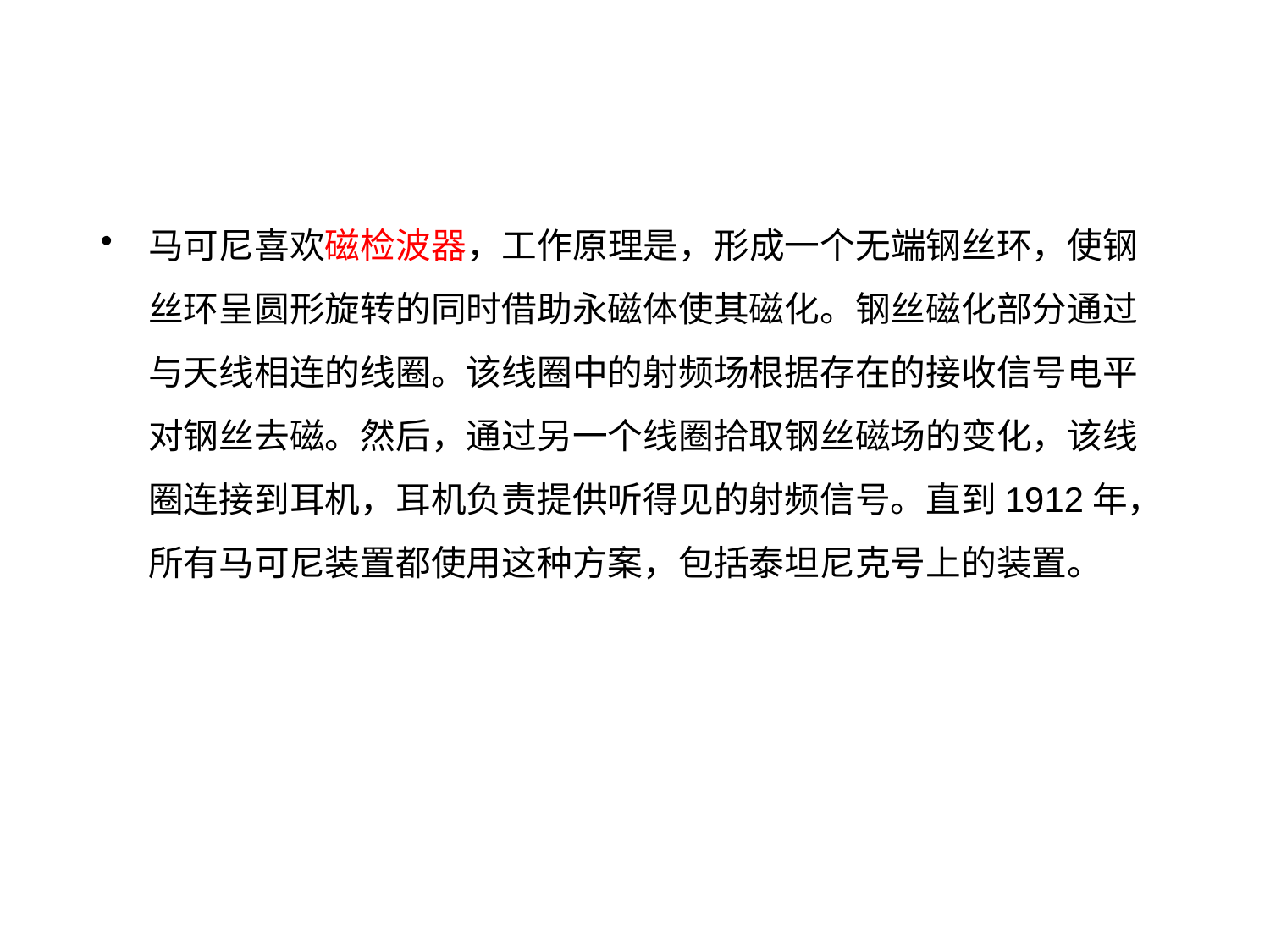

马可尼喜欢磁检波器，工作原理是，形成一个无端钢丝环，使钢丝环呈圆形旋转的同时借助永磁体使其磁化。钢丝磁化部分通过与天线相连的线圈。该线圈中的射频场根据存在的接收信号电平对钢丝去磁。然后，通过另一个线圈拾取钢丝磁场的变化，该线圈连接到耳机，耳机负责提供听得见的射频信号。直到1912年，所有马可尼装置都使用这种方案，包括泰坦尼克号上的装置。